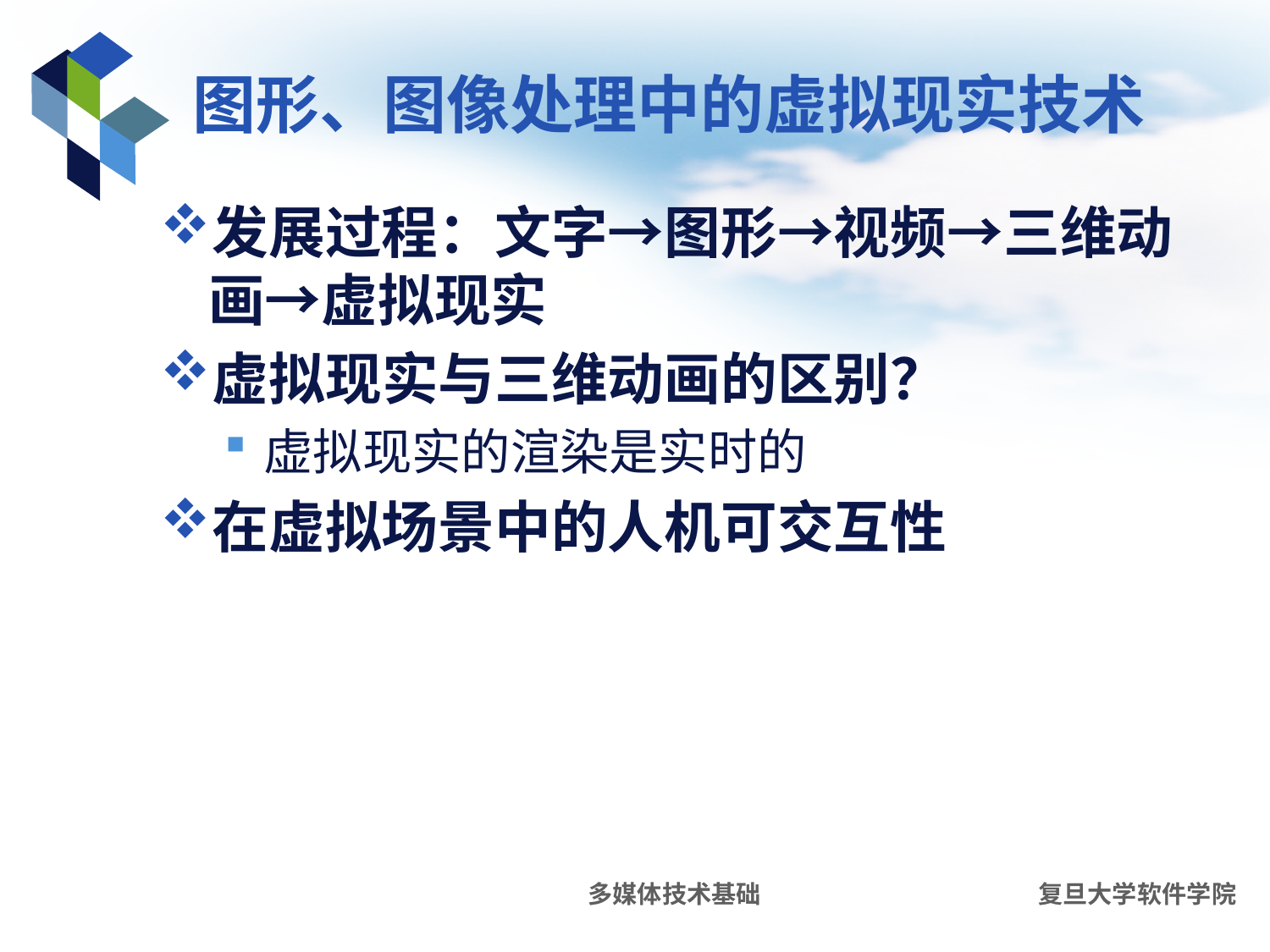

# 图形、图像处理中的虚拟现实技术
发展过程：文字→图形→视频→三维动画→虚拟现实
虚拟现实与三维动画的区别？
虚拟现实的渲染是实时的
在虚拟场景中的人机可交互性
多媒体技术基础